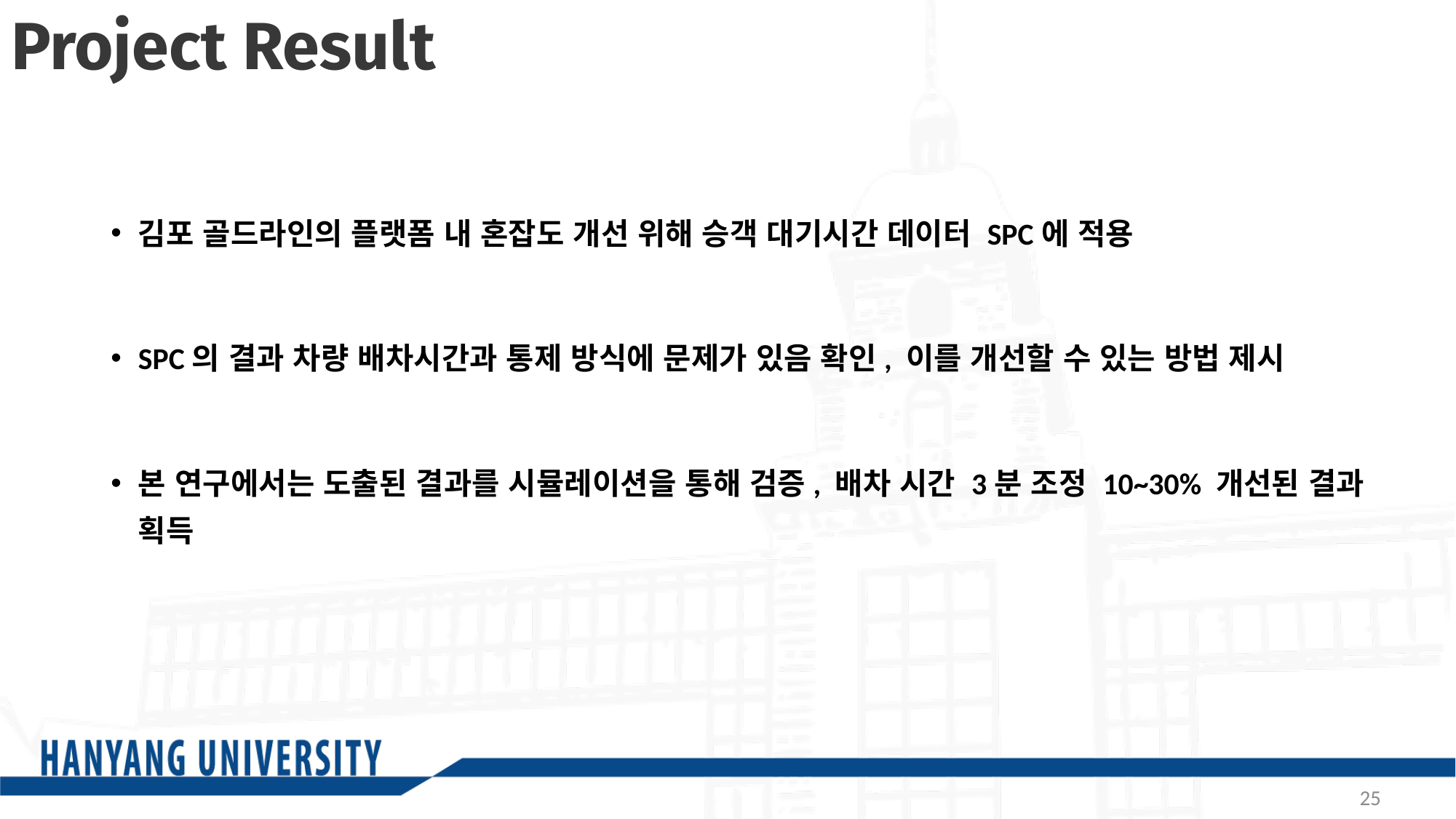

Project Result
김포 골드라인의 플랫폼 내 혼잡도 개선 위해 승객 대기시간 데이터 SPC에 적용

SPC의 결과 차량 배차시간과 통제 방식에 문제가 있음 확인, 이를 개선할 수 있는 방법 제시

본 연구에서는 도출된 결과를 시뮬레이션을 통해 검증, 배차 시간 3분 조정 10~30% 개선된 결과 획득
25